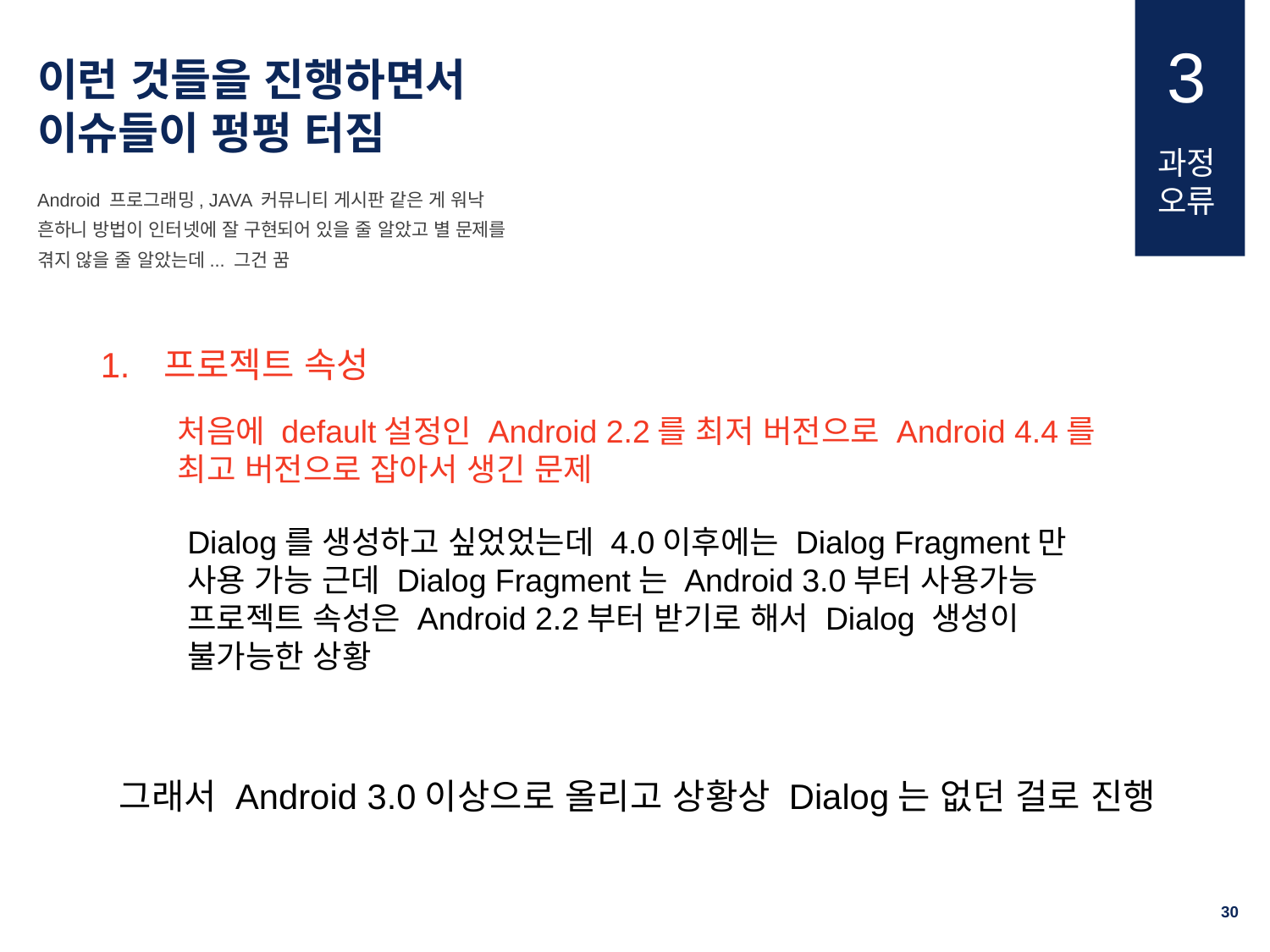

3

이런 것들을 진행하면서
이슈들이 펑펑 터짐
과정오류
Android 프로그래밍, JAVA 커뮤니티 게시판 같은 게 워낙 흔하니 방법이 인터넷에 잘 구현되어 있을 줄 알았고 별 문제를 겪지 않을 줄 알았는데... 그건 꿈
프로젝트 속성
처음에 default설정인 Android 2.2를 최저 버전으로 Android 4.4를 최고 버전으로 잡아서 생긴 문제
Dialog를 생성하고 싶었었는데 4.0이후에는 Dialog Fragment만 사용 가능 근데 Dialog Fragment는 Android 3.0부터 사용가능
프로젝트 속성은 Android 2.2부터 받기로 해서 Dialog 생성이 불가능한 상황
그래서 Android 3.0이상으로 올리고 상황상 Dialog는 없던 걸로 진행
30